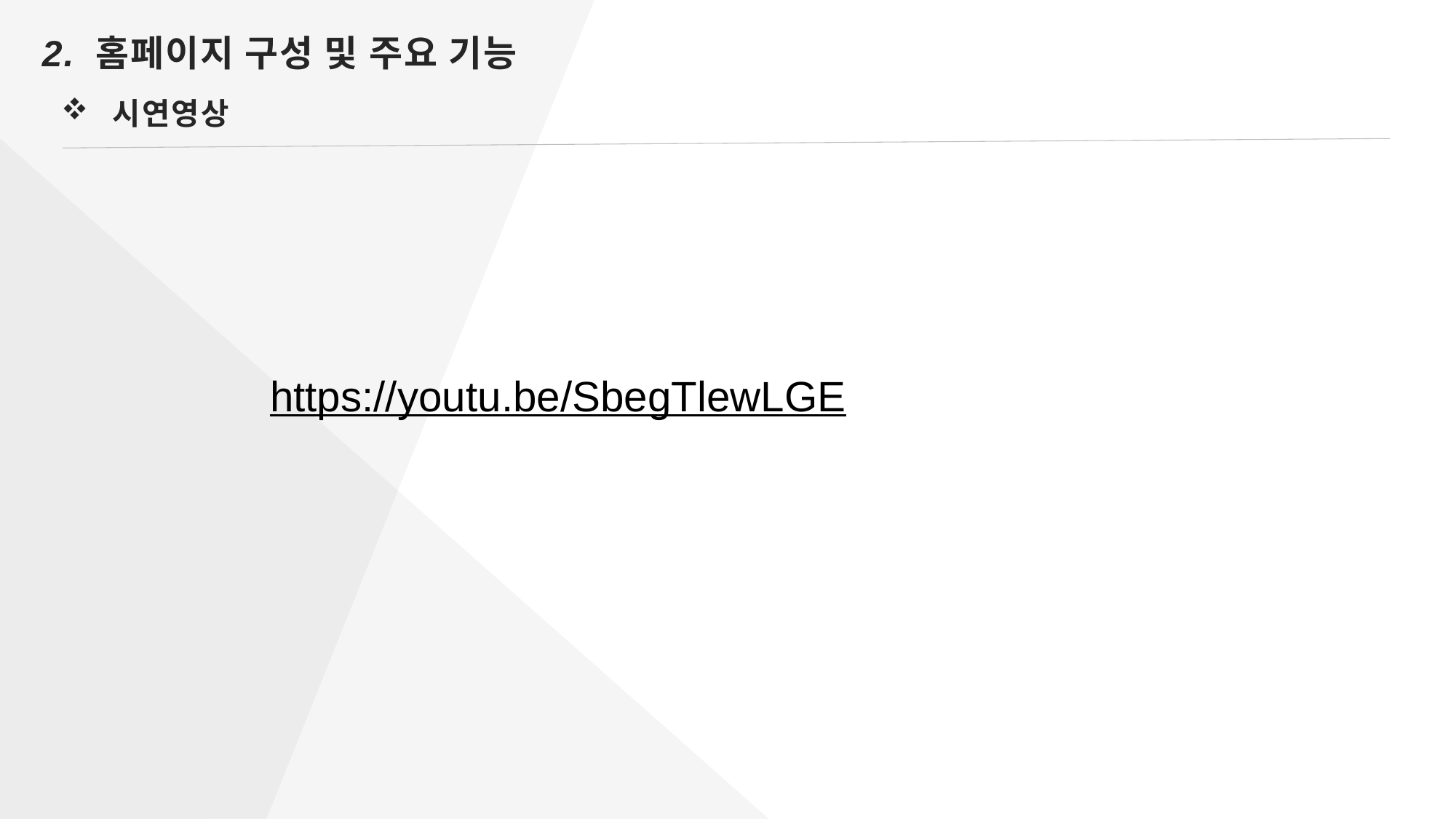

2. 홈페이지 구성 및 주요 기능

시연영상

https://youtu.be/SbegTlewLGE